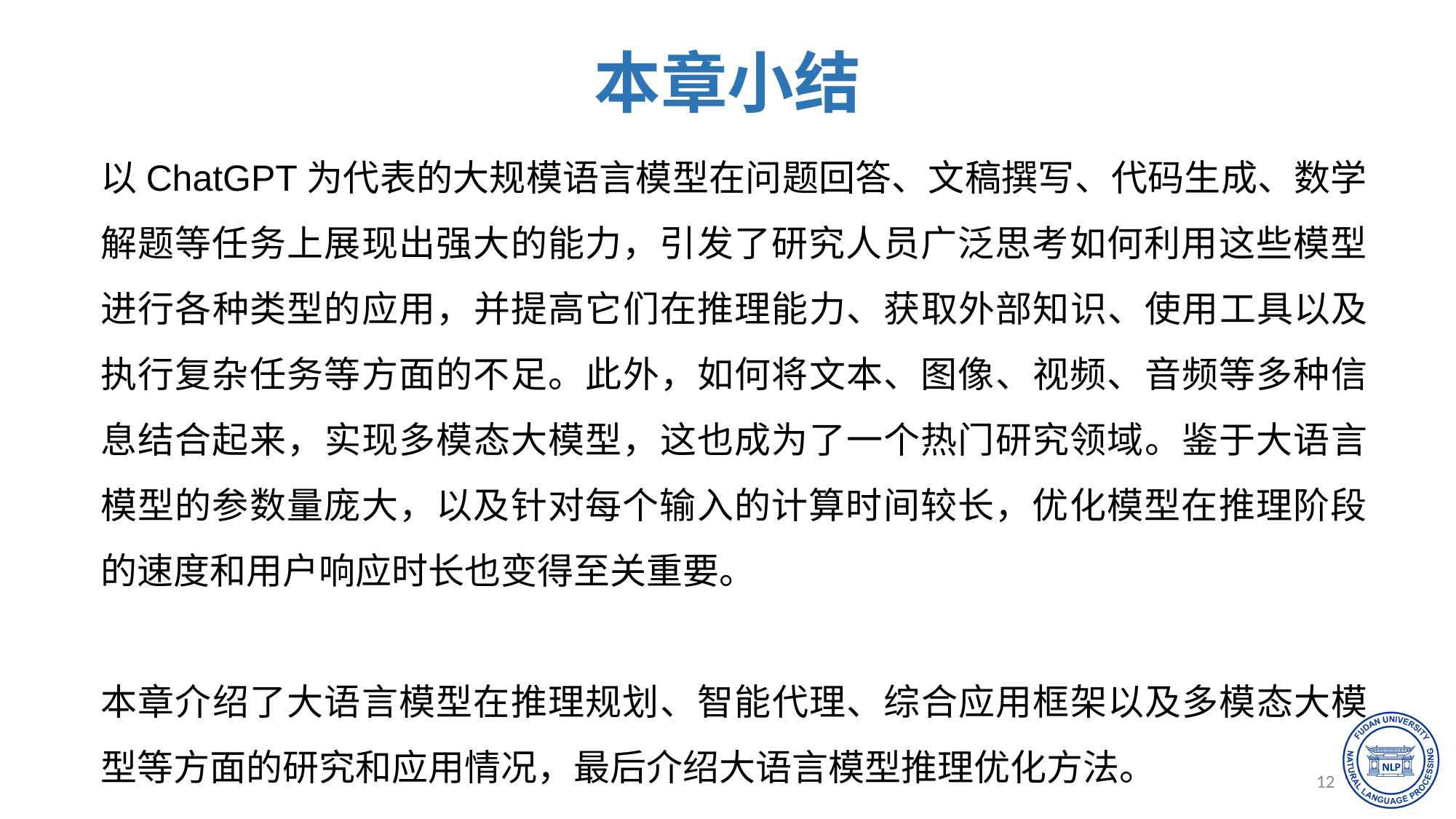

本章小结
哎呀小小草
专业设计
以ChatGPT为代表的大规模语言模型在问题回答、文稿撰写、代码生成、数学解题等任务上展现出强大的能力，引发了研究人员广泛思考如何利用这些模型进行各种类型的应用，并提高它们在推理能力、获取外部知识、使用工具以及执行复杂任务等方面的不足。此外，如何将文本、图像、视频、音频等多种信息结合起来，实现多模态大模型，这也成为了一个热门研究领域。鉴于大语言模型的参数量庞大，以及针对每个输入的计算时间较长，优化模型在推理阶段的速度和用户响应时长也变得至关重要。

本章介绍了大语言模型在推理规划、智能代理、综合应用框架以及多模态大模型等方面的研究和应用情况，最后介绍大语言模型推理优化方法。
2015
哎呀小小草演示设计
120